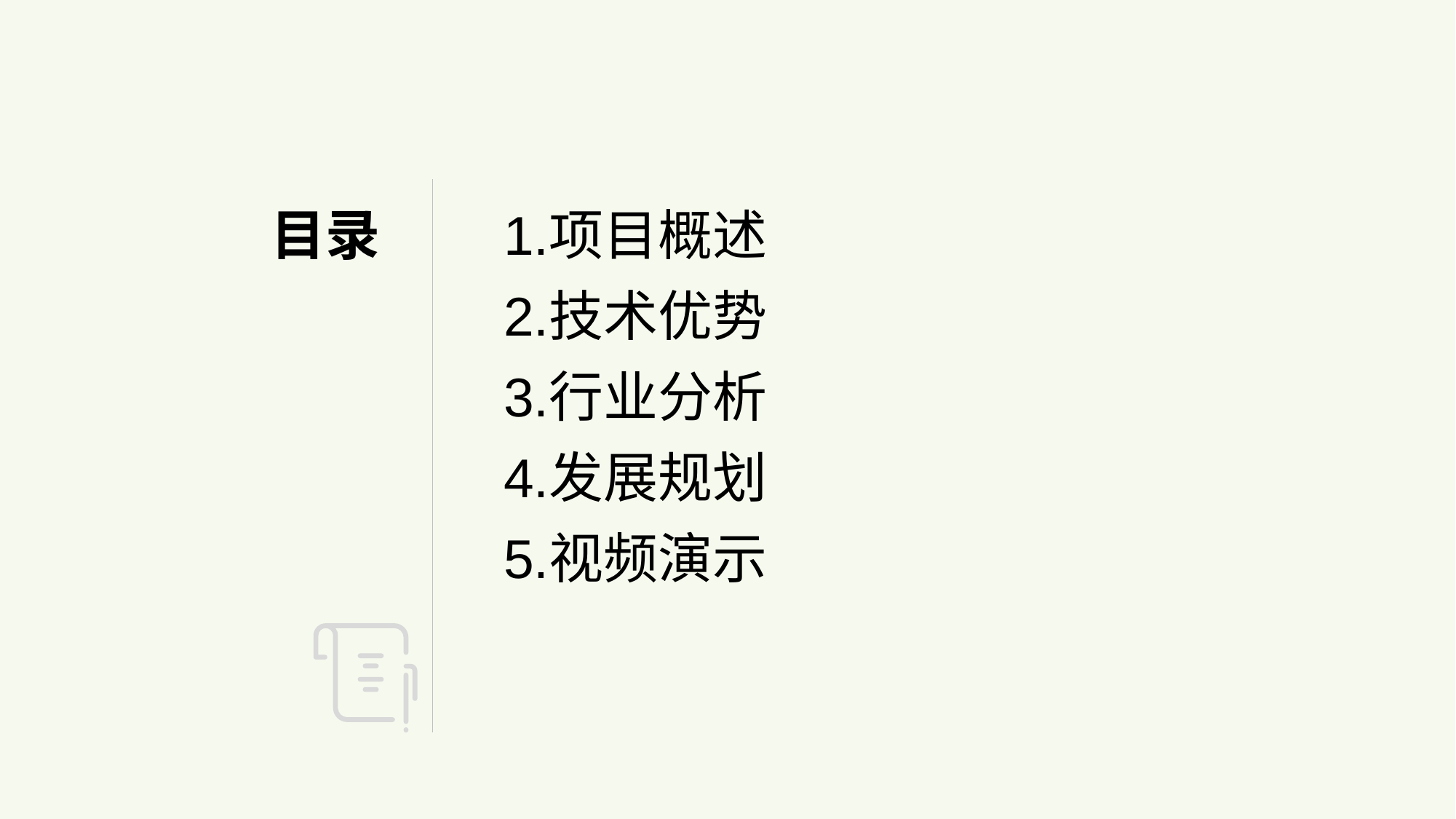

项目概述
技术优势
行业分析
发展规划
视频演示
# 目录